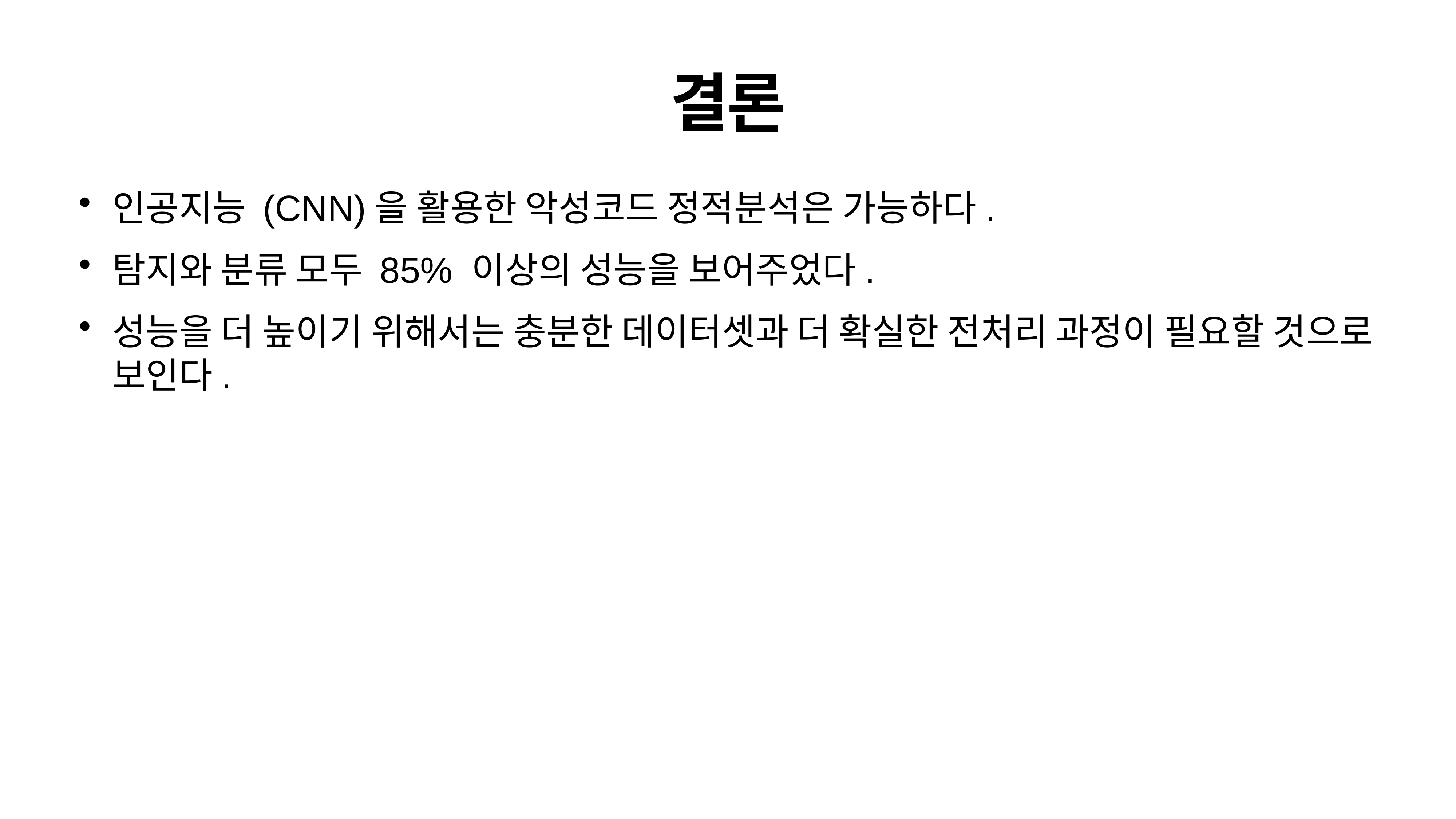

# 결론
인공지능 (CNN)을 활용한 악성코드 정적분석은 가능하다.
탐지와 분류 모두 85% 이상의 성능을 보어주었다.
성능을 더 높이기 위해서는 충분한 데이터셋과 더 확실한 전처리 과정이 필요할 것으로 보인다.